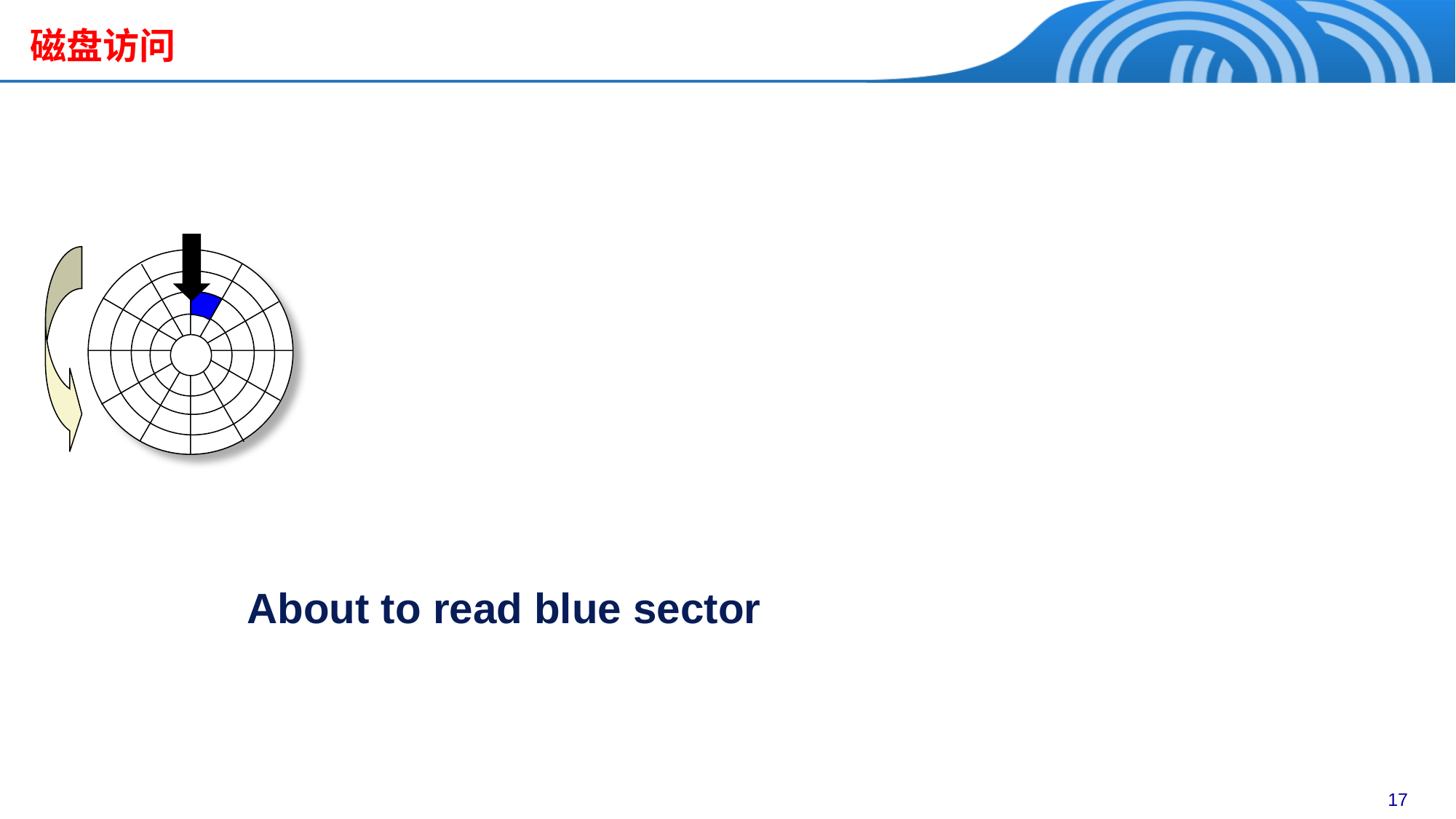

# 磁盘访问

About to read blue sector